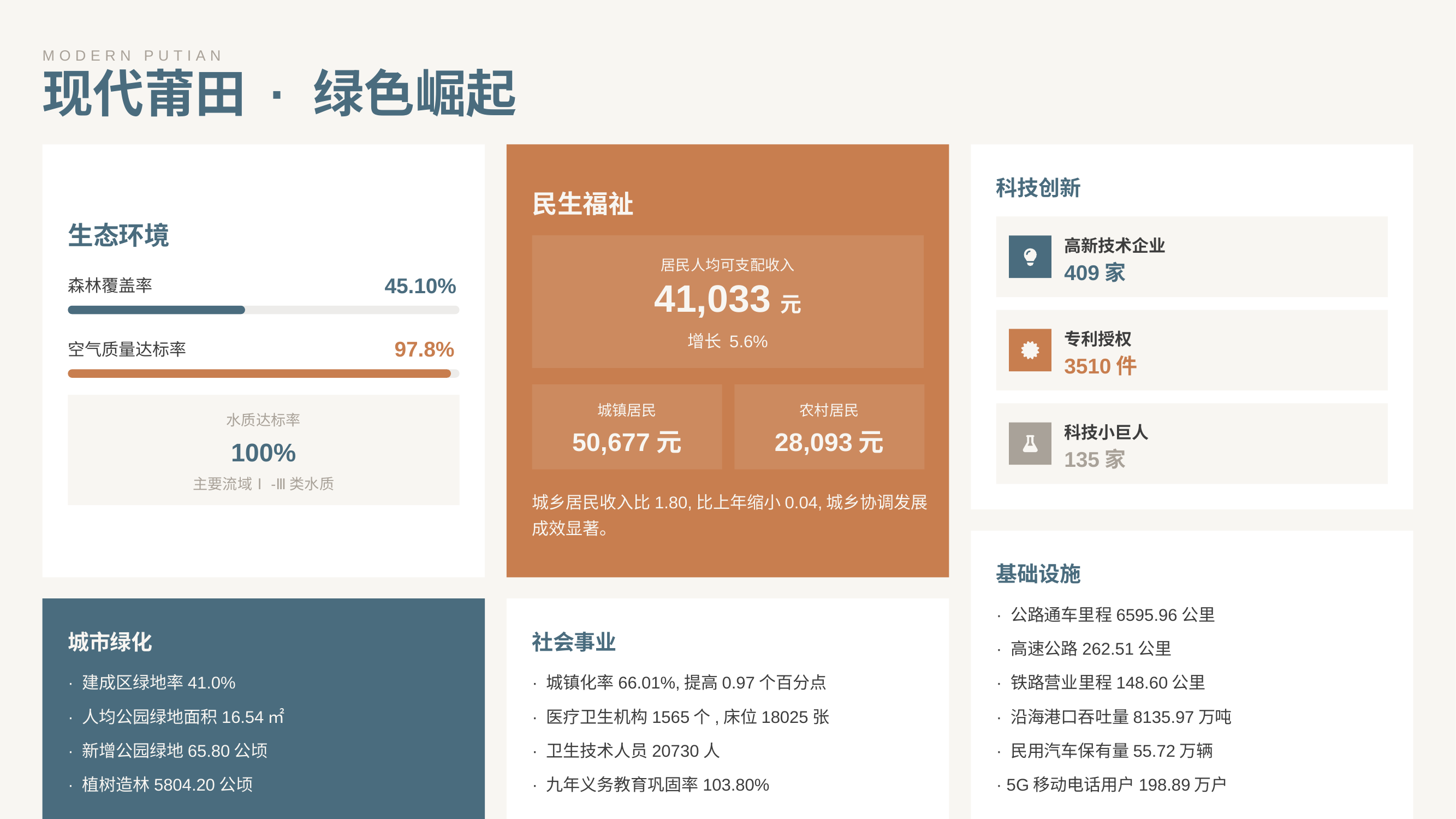

MODERN PUTIAN
现代莆田 · 绿色崛起

科技创新
民生福祉
生态环境

高新技术企业

居民人均可支配收入
409家
森林覆盖率
45.10%
41,033元

专利授权
增长 5.6%

空气质量达标率
97.8%

3510件

城镇居民
农村居民

水质达标率
科技小巨人

50,677元
28,093元
100%

135家
主要流域Ⅰ-Ⅲ类水质
城乡居民收入比1.80,比上年缩小0.04,城乡协调发展成效显著。

基础设施

· 公路通车里程6595.96公里
城市绿化
社会事业
· 高速公路262.51公里
· 建成区绿地率41.0%
· 城镇化率66.01%,提高0.97个百分点
· 铁路营业里程148.60公里
· 人均公园绿地面积16.54㎡
· 医疗卫生机构1565个,床位18025张
· 沿海港口吞吐量8135.97万吨
· 新增公园绿地65.80公顷
· 卫生技术人员20730人
· 民用汽车保有量55.72万辆
· 植树造林5804.20公顷
· 九年义务教育巩固率103.80%
· 5G移动电话用户198.89万户